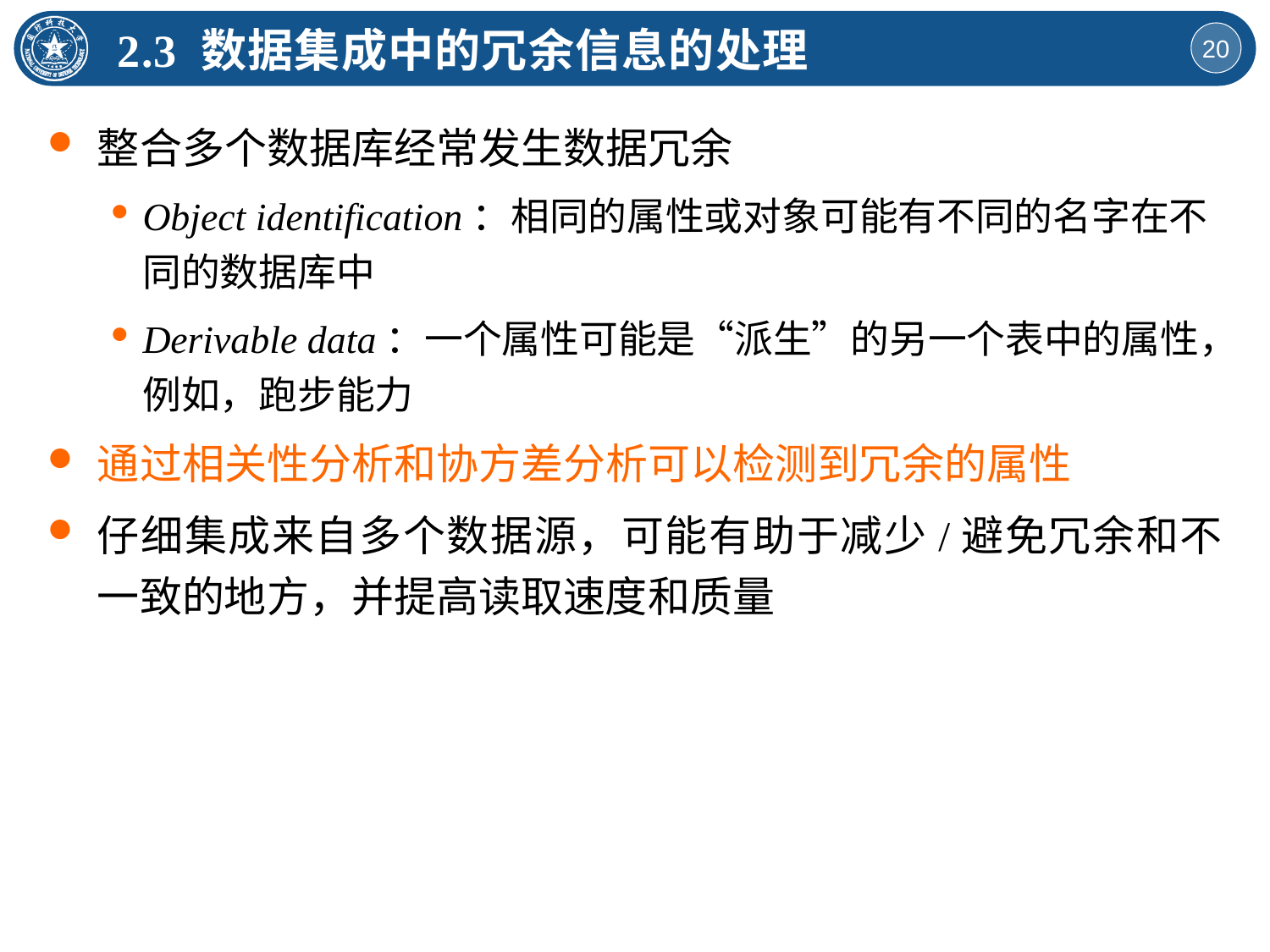

2.3 数据集成中的冗余信息的处理
整合多个数据库经常发生数据冗余
Object identification：相同的属性或对象可能有不同的名字在不同的数据库中
Derivable data：一个属性可能是“派生”的另一个表中的属性，例如，跑步能力
通过相关性分析和协方差分析可以检测到冗余的属性
仔细集成来自多个数据源，可能有助于减少/避免冗余和不一致的地方，并提高读取速度和质量